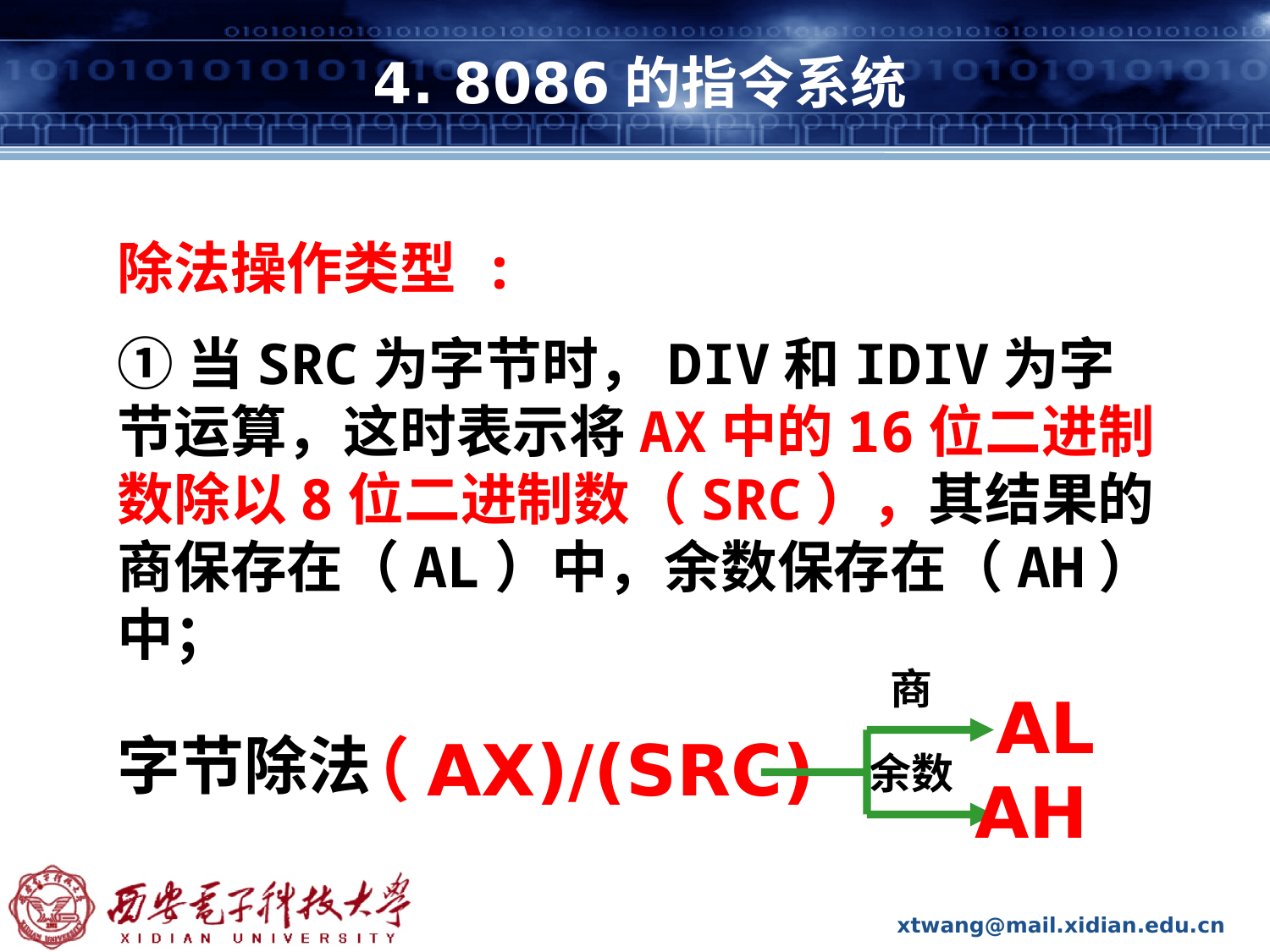

# 4. 8086的指令系统
除法操作类型 :
①当SRC为字节时，DIV和IDIV为字节运算，这时表示将AX中的16位二进制数除以8位二进制数（SRC），其结果的商保存在（AL）中，余数保存在（AH）中；
商
AL
字节除法
（AX)/(SRC)

余数
AH